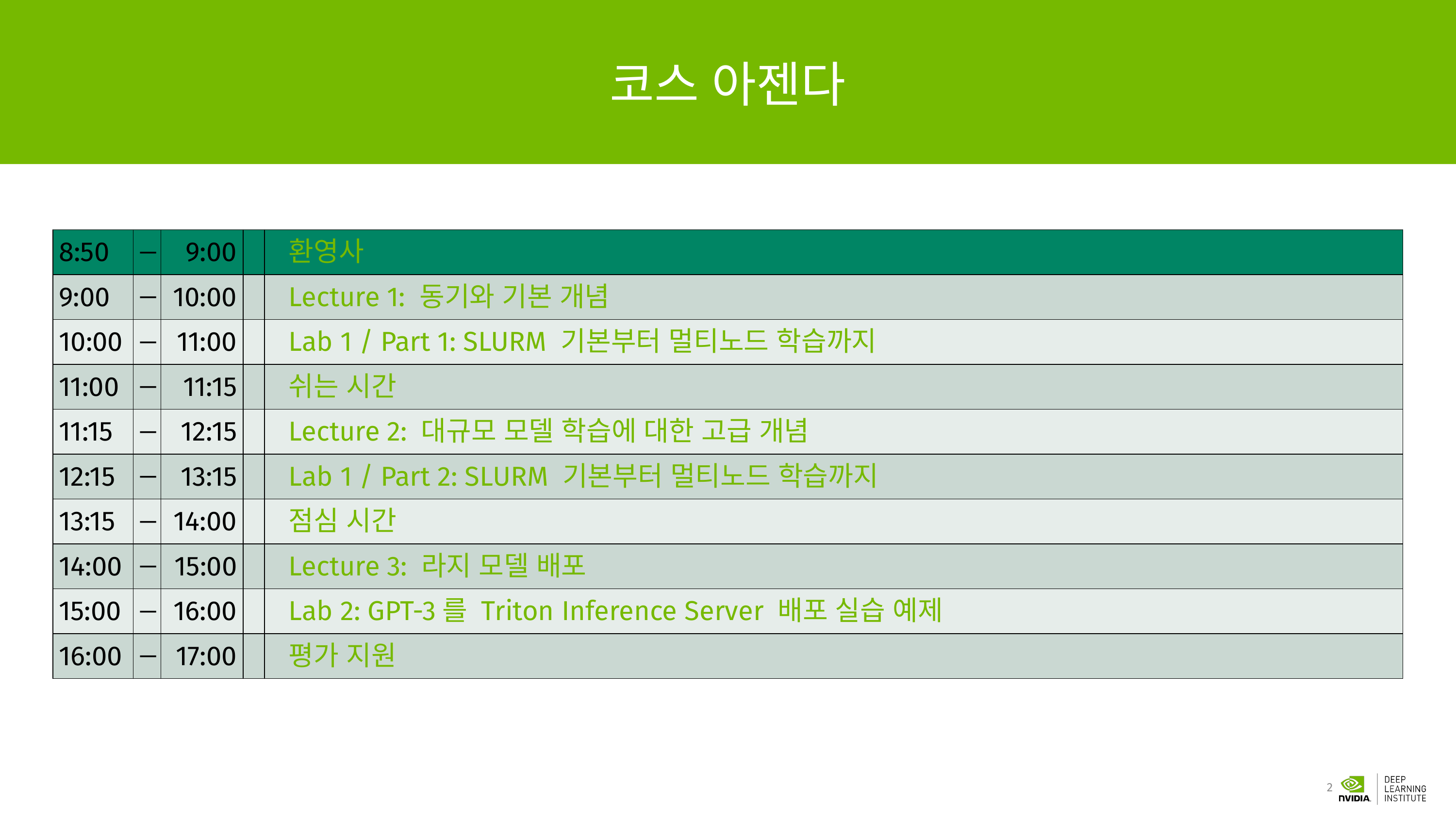

# 코스 아젠다
| 8:50 | — | 9:00 |  | 환영사 |
| --- | --- | --- | --- | --- |
| 9:00 | — | 10:00 |  | Lecture 1: 동기와 기본 개념 |
| 10:00 | — | 11:00 |  | Lab 1 / Part 1: SLURM 기본부터 멀티노드 학습까지 |
| 11:00 | — | 11:15 |  | 쉬는 시간 |
| 11:15 | — | 12:15 |  | Lecture 2: 대규모 모델 학습에 대한 고급 개념 |
| 12:15 | — | 13:15 |  | Lab 1 / Part 2: SLURM 기본부터 멀티노드 학습까지 |
| 13:15 | — | 14:00 |  | 점심 시간 |
| 14:00 | — | 15:00 |  | Lecture 3: 라지 모델 배포 |
| 15:00 | — | 16:00 |  | Lab 2: GPT-3를 Triton Inference Server 배포 실습 예제 |
| 16:00 | — | 17:00 |  | 평가 지원 |